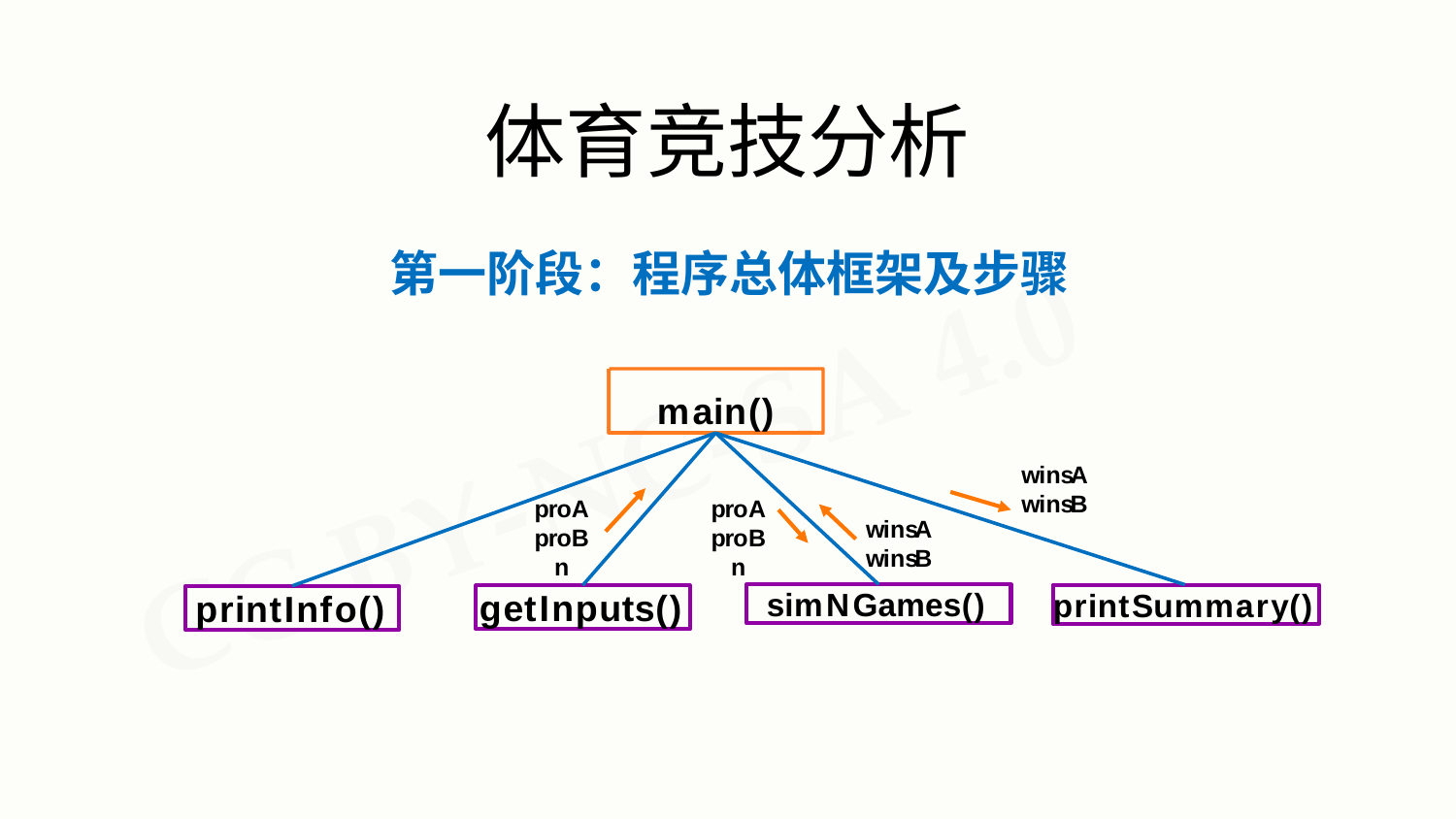

# 体育竞技分析
第一阶段：程序总体框架及步骤

main()

winsA winsB

proA proB n
proA proB n

winsA winsB

simNGames()
printSummary()
getInputs()
printInfo()